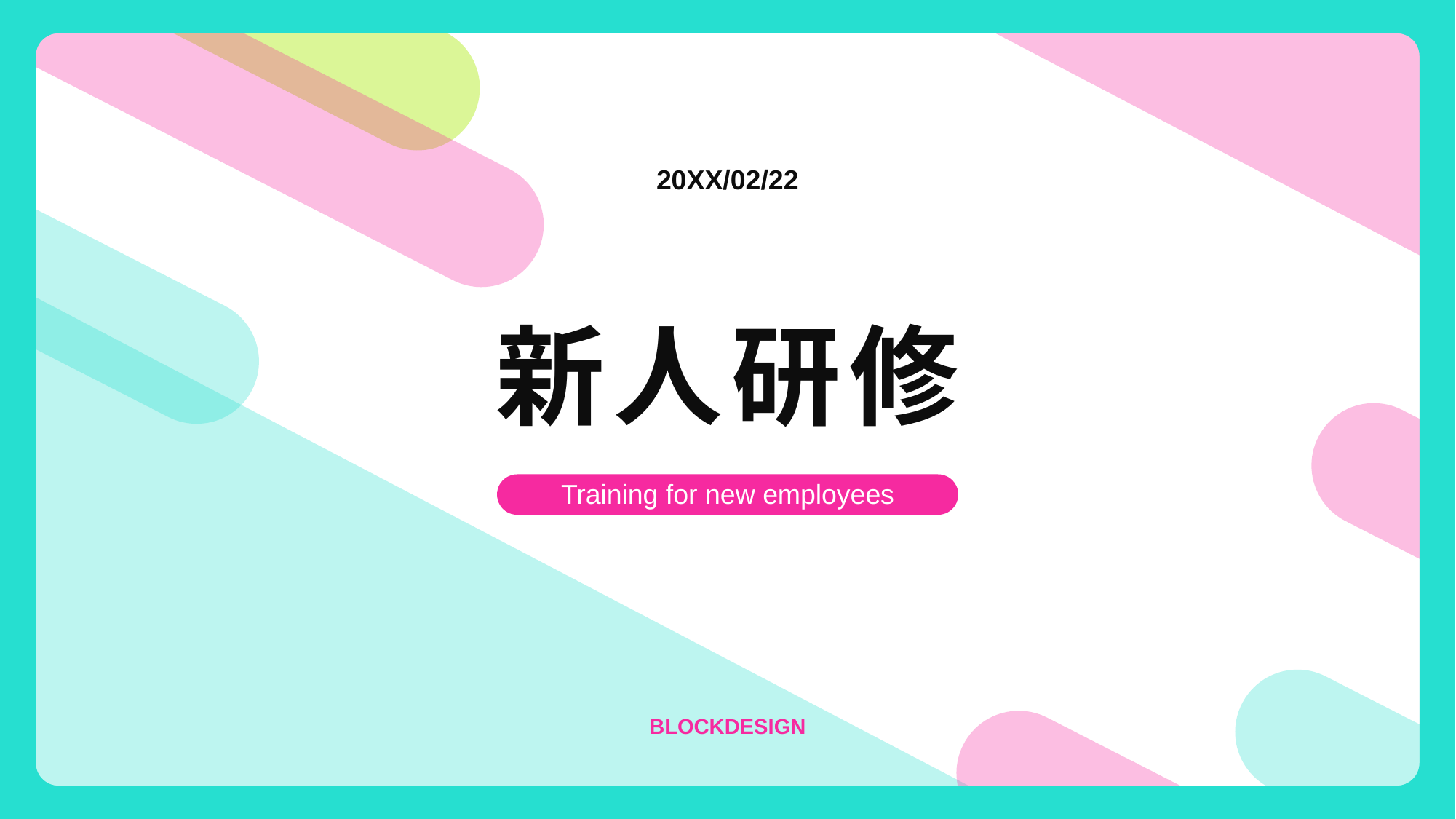

20XX/02/22
新人研修
Training for new employees

BLOCKDESIGN